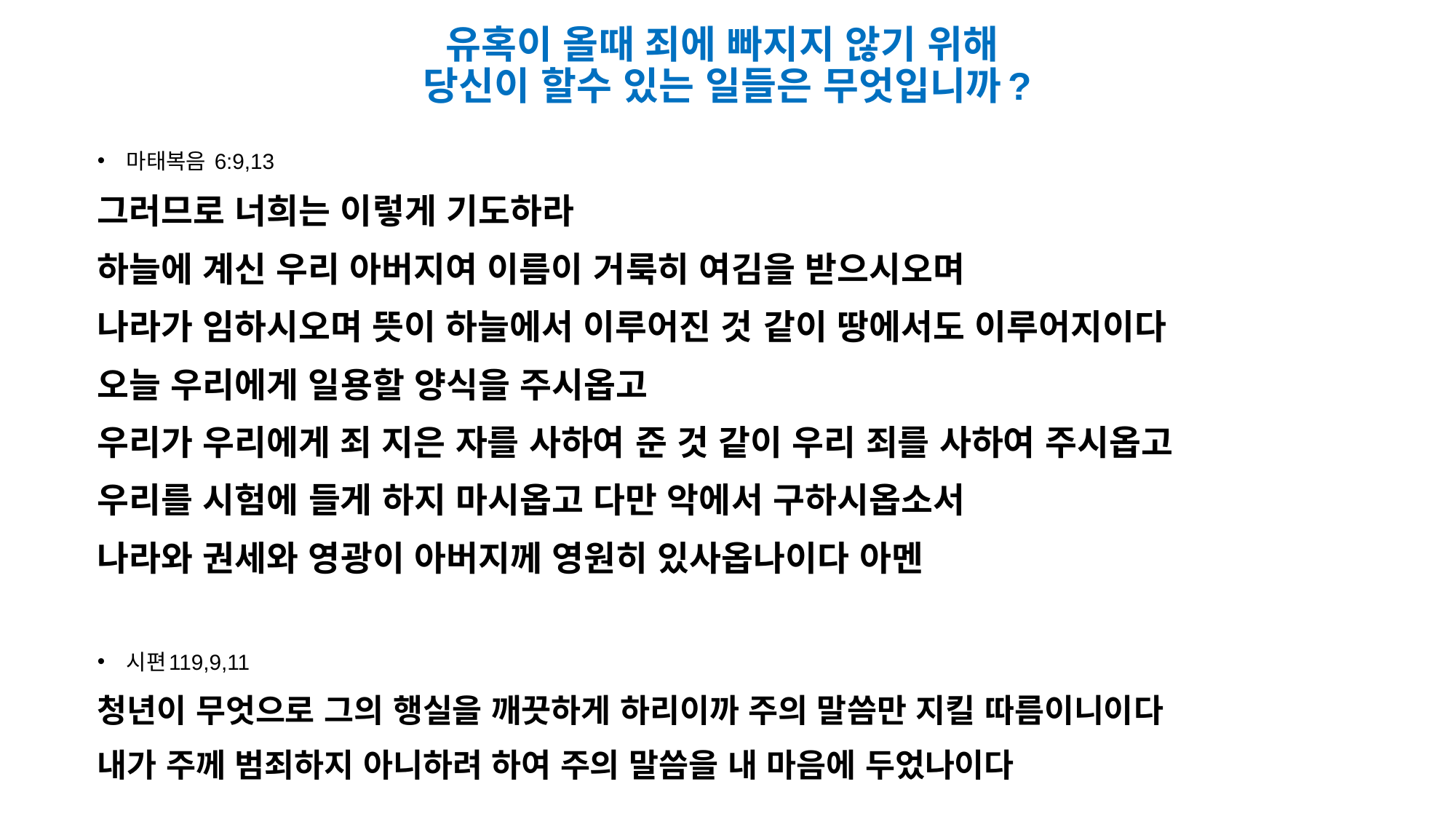

# 유혹이 올때 죄에 빠지지 않기 위해 당신이 할수 있는 일들은 무엇입니까?
마태복음 6:9,13
그러므로 너희는 이렇게 기도하라
하늘에 계신 우리 아버지여 이름이 거룩히 여김을 받으시오며
나라가 임하시오며 뜻이 하늘에서 이루어진 것 같이 땅에서도 이루어지이다
오늘 우리에게 일용할 양식을 주시옵고
우리가 우리에게 죄 지은 자를 사하여 준 것 같이 우리 죄를 사하여 주시옵고
우리를 시험에 들게 하지 마시옵고 다만 악에서 구하시옵소서
나라와 권세와 영광이 아버지께 영원히 있사옵나이다 아멘

시편119,9,11
청년이 무엇으로 그의 행실을 깨끗하게 하리이까 주의 말씀만 지킬 따름이니이다
내가 주께 범죄하지 아니하려 하여 주의 말씀을 내 마음에 두었나이다